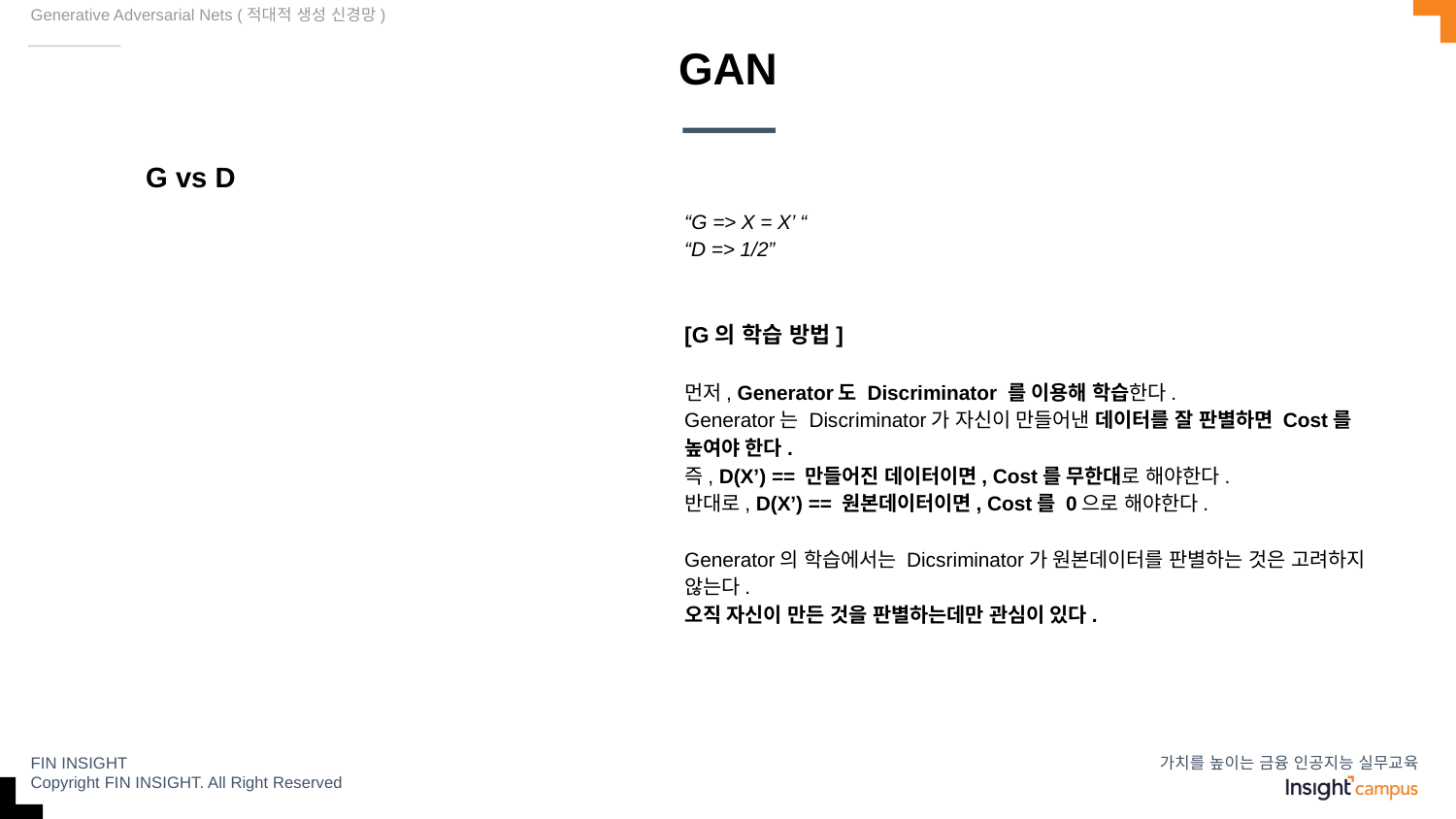

Generative Adversarial Nets (적대적 생성 신경망)
# GAN
G vs D
“G => X = X’ “
“D => 1/2”
[G의 학습 방법]
먼저, Generator도 Discriminator 를 이용해 학습한다.
Generator는 Discriminator가 자신이 만들어낸 데이터를 잘 판별하면 Cost를 높여야 한다.
즉, D(X’) == 만들어진 데이터이면, Cost를 무한대로 해야한다.
반대로, D(X’) == 원본데이터이면, Cost를 0으로 해야한다.
Generator의 학습에서는 Dicsriminator가 원본데이터를 판별하는 것은 고려하지 않는다.
오직 자신이 만든 것을 판별하는데만 관심이 있다.